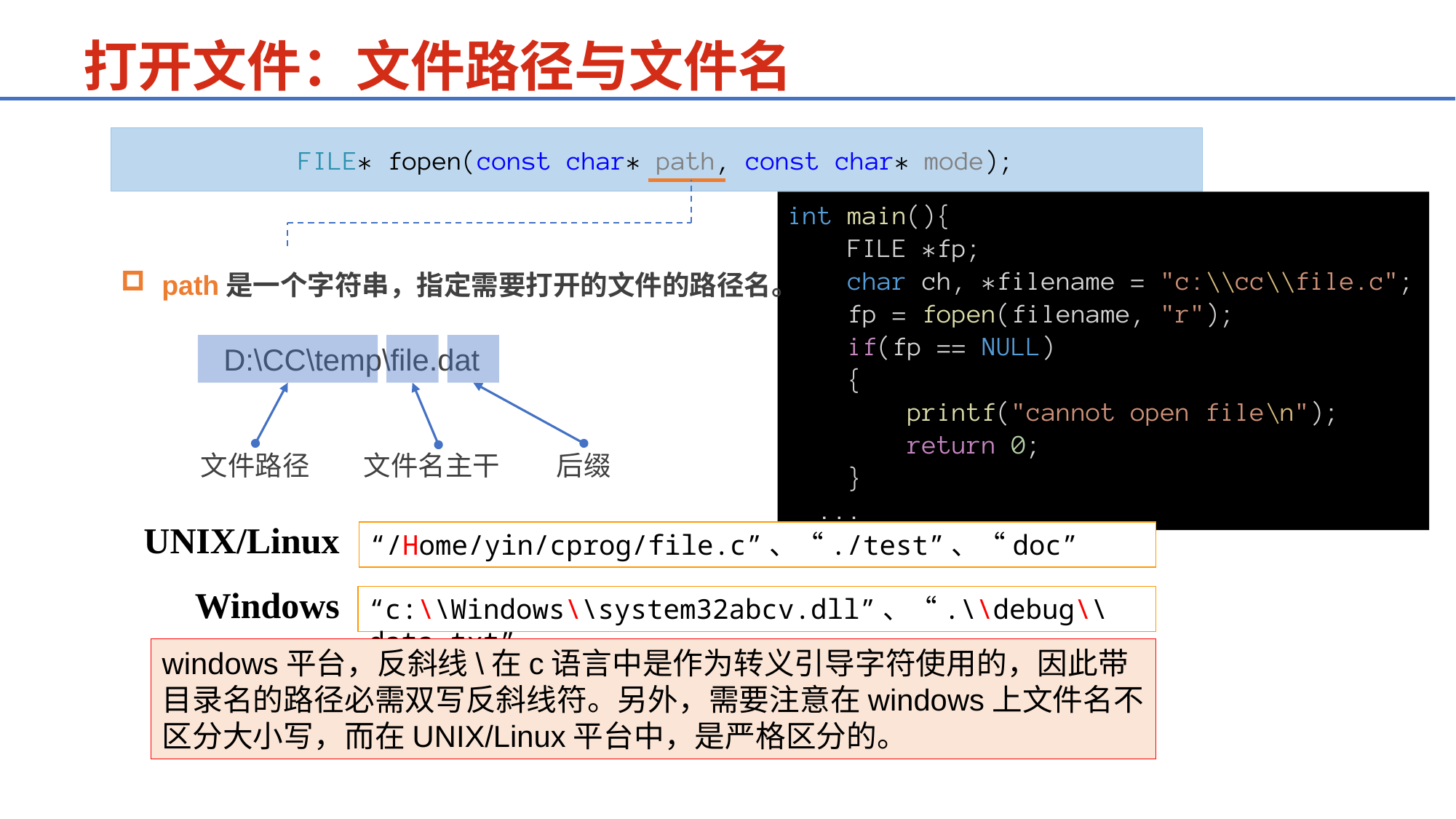

打开文件：文件路径与文件名
FILE* fopen(const char* path, const char* mode);
int main(){
    FILE *fp;
    char ch, *filename = "c:\\cc\\file.c";
    fp = fopen(filename, "r");
    if(fp == NULL)
    {
        printf("cannot open file\n");
        return 0;
    }
  ...
path是一个字符串，指定需要打开的文件的路径名。
D:\CC\temp\file.dat

文件路径
文件名主干
后缀
UNIX/Linux
“/Home/yin/cprog/file.c”、“./test”、“doc”
Windows
“c:\\Windows\\system32abcv.dll”、“.\\debug\\data.txt”
windows平台，反斜线\在c语言中是作为转义引导字符使用的，因此带目录名的路径必需双写反斜线符。另外，需要注意在windows上文件名不区分大小写，而在UNIX/Linux平台中，是严格区分的。